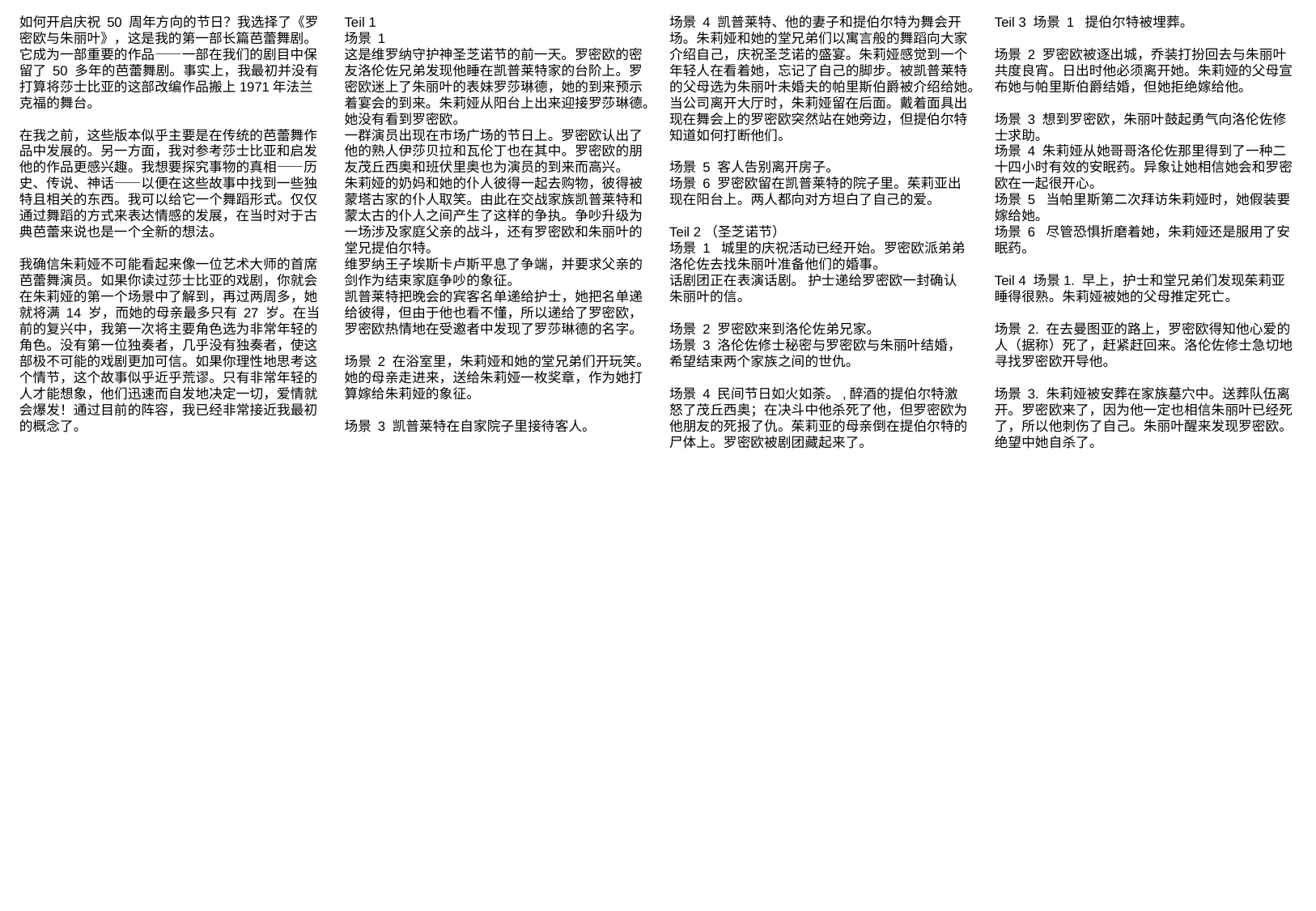

如何开启庆祝 50 周年方向的节日？我选择了《罗密欧与朱丽叶》，这是我的第一部长篇芭蕾舞剧。它成为一部重要的作品——一部在我们的剧目中保留了 50 多年的芭蕾舞剧。事实上，我最初并没有打算将莎士比亚的这部改编作品搬上1971年法兰克福的舞台。

在我之前，这些版本似乎主要是在传统的芭蕾舞作品中发展的。另一方面，我对参考莎士比亚和启发他的作品更感兴趣。我想要探究事物的真相——历史、传说、神话——以便在这些故事中找到一些独特且相关的东西。我可以给它一个舞蹈形式。仅仅通过舞蹈的方式来表达情感的发展，在当时对于古典芭蕾来说也是一个全新的想法。

我确信朱莉娅不可能看起来像一位艺术大师的首席芭蕾舞演员。如果你读过莎士比亚的戏剧，你就会在朱莉娅的第一个场景中了解到，再过两周多，她就将满 14 岁，而她的母亲最多只有 27 岁。在当前的复兴中，我第一次将主要角色选为非常年轻的角色。没有第一位独奏者，几乎没有独奏者，使这部极不可能的戏剧更加可信。如果你理性地思考这个情节，这个故事似乎近乎荒谬。只有非常年轻的人才能想象，他们迅速而自发地决定一切，爱情就会爆发！通过目前的阵容，我已经非常接近我最初的概念了。
Teil 1
场景 1
这是维罗纳守护神圣芝诺节的前一天。罗密欧的密友洛伦佐兄弟发现他睡在凯普莱特家的台阶上。罗密欧迷上了朱丽叶的表妹罗莎琳德，她的到来预示着宴会的到来。朱莉娅从阳台上出来迎接罗莎琳德。她没有看到罗密欧。
一群演员出现在市场广场的节日上。罗密欧认出了他的熟人伊莎贝拉和瓦伦丁也在其中。罗密欧的朋友茂丘西奥和班伏里奥也为演员的到来而高兴。
朱莉娅的奶妈和她的仆人彼得一起去购物，彼得被蒙塔古家的仆人取笑。由此在交战家族凯普莱特和蒙太古的仆人之间产生了这样的争执。争吵升级为一场涉及家庭父亲的战斗，还有罗密欧和朱丽叶的堂兄提伯尔特。
维罗纳王子埃斯卡卢斯平息了争端，并要求父亲的剑作为结束家庭争吵的象征。
凯普莱特把晚会的宾客名单递给护士，她把名单递给彼得，但由于他也看不懂，所以递给了罗密欧，罗密欧热情地在受邀者中发现了罗莎琳德的名字。
场景 2 在浴室里，朱莉娅和她的堂兄弟们开玩笑。她的母亲走进来，送给朱莉娅一枚奖章，作为她打算嫁给朱莉娅的象征。
场景 3 凯普莱特在自家院子里接待客人。
场景 4 凯普莱特、他的妻子和提伯尔特为舞会开场。朱莉娅和她的堂兄弟们以寓言般的舞蹈向大家介绍自己，庆祝圣芝诺的盛宴。朱莉娅感觉到一个年轻人在看着她，忘记了自己的脚步。被凯普莱特的父母选为朱丽叶未婚夫的帕里斯伯爵被介绍给她。当公司离开大厅时，朱莉娅留在后面。戴着面具出现在舞会上的罗密欧突然站在她旁边，但提伯尔特知道如何打断他们。

场景 5 客人告别离开房子。
场景 6 罗密欧留在凯普莱特的院子里。茱莉亚出现在阳台上。两人都向对方坦白了自己的爱。

Teil 2（圣芝诺节）
场景 1  城里的庆祝活动已经开始。罗密欧派弟弟洛伦佐去找朱丽叶准备他们的婚事。
话剧团正在表演话剧。 护士递给罗密欧一封确认朱丽叶的信。
场景 2 罗密​​欧来到洛伦佐弟兄家。
场景 3 洛伦佐修士秘密与罗密欧与朱丽叶结婚，希望结束两个家族之间的世仇。

场景 4 民间节日如火如荼。,醉酒的提伯尔特激怒了茂丘西奥；在决斗中他杀死了他，但罗密欧为他朋友的死报了仇。茱莉亚的母亲倒在提伯尔特的尸体上。罗密欧被剧团藏起来了。
Teil 3 场景 1  提伯尔特被埋葬。
场景 2 罗密欧被逐出城，乔装打扮回去与朱丽叶共度良宵。日出时他必须离开她。朱莉娅的父母宣布她与帕里斯伯爵结婚，但她拒绝嫁给他。
场景 3 想到罗密欧，朱丽叶鼓起勇气向洛伦佐修士求助。
场景 4 朱莉娅从她哥哥洛伦佐那里得到了一种二十四小时有效的安眠药。异象让她相信她会和罗密欧在一起很开心。
场景 5  当帕里斯第二次拜访朱莉娅时，她假装要嫁给她。
场景 6  尽管恐惧折磨着她，朱莉娅还是服用了安眠药。
Teil 4 场景1. 早上，护士和堂兄弟们发现茱莉亚睡得很熟。朱莉娅被她的父母推定死亡。
场景 2. 在去曼图亚的路上，罗密欧得知他心爱的人（据称）死了，赶紧赶回来。洛伦佐修士急切地寻找罗密欧开导他。
场景 3. 朱莉娅被安葬在家族墓穴中。送葬队伍离开。罗密欧来了，因为他一定也相信朱丽叶已经死了，所以他刺伤了自己。朱丽叶醒来发现罗密欧。绝望中她自杀了。